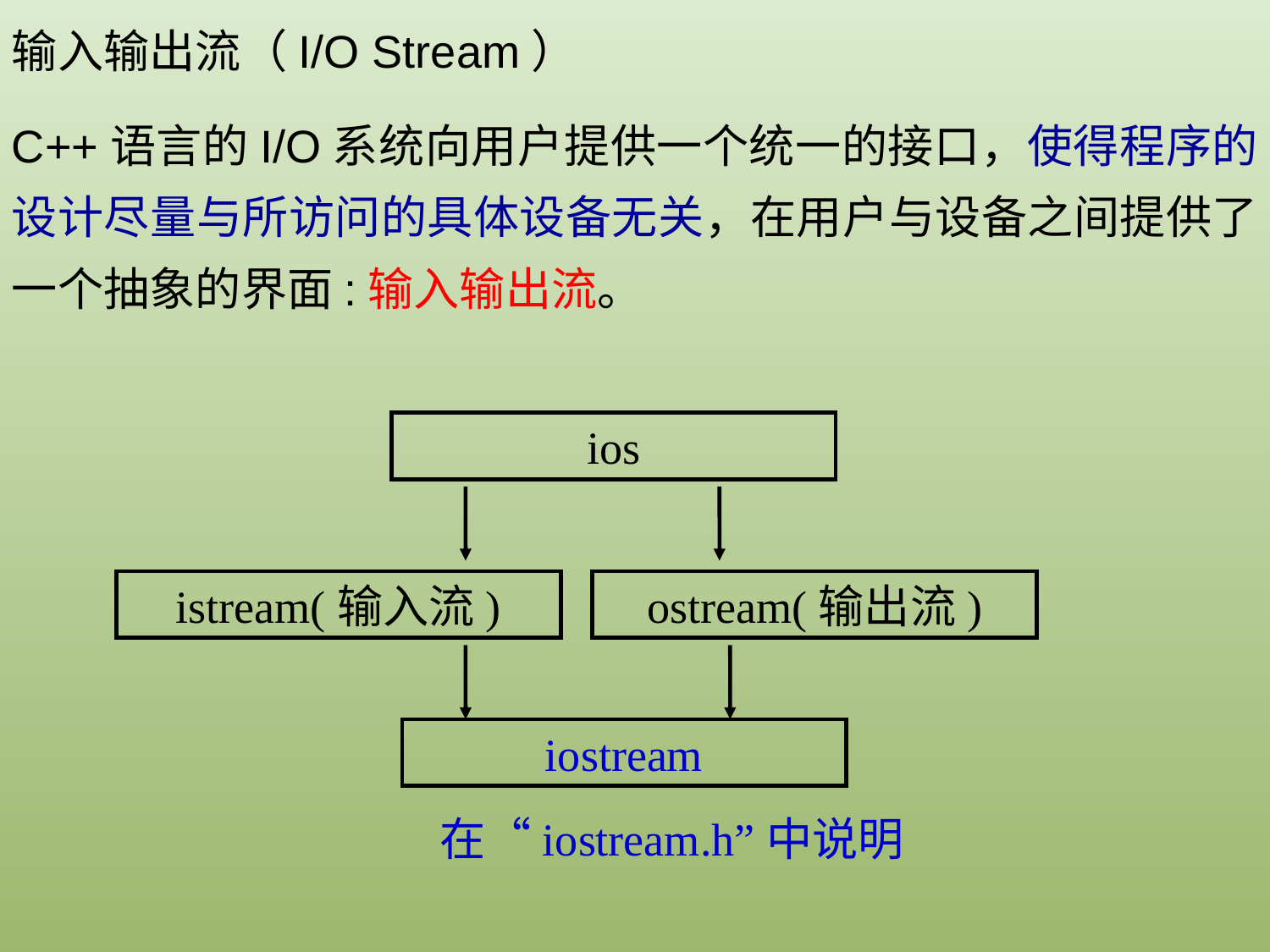

输入输出流（I/O Stream）
C++语言的I/O系统向用户提供一个统一的接口，使得程序的设计尽量与所访问的具体设备无关，在用户与设备之间提供了一个抽象的界面:输入输出流。
ios

istream(输入流)
ostream(输出流)

iostream
在“iostream.h”中说明
887